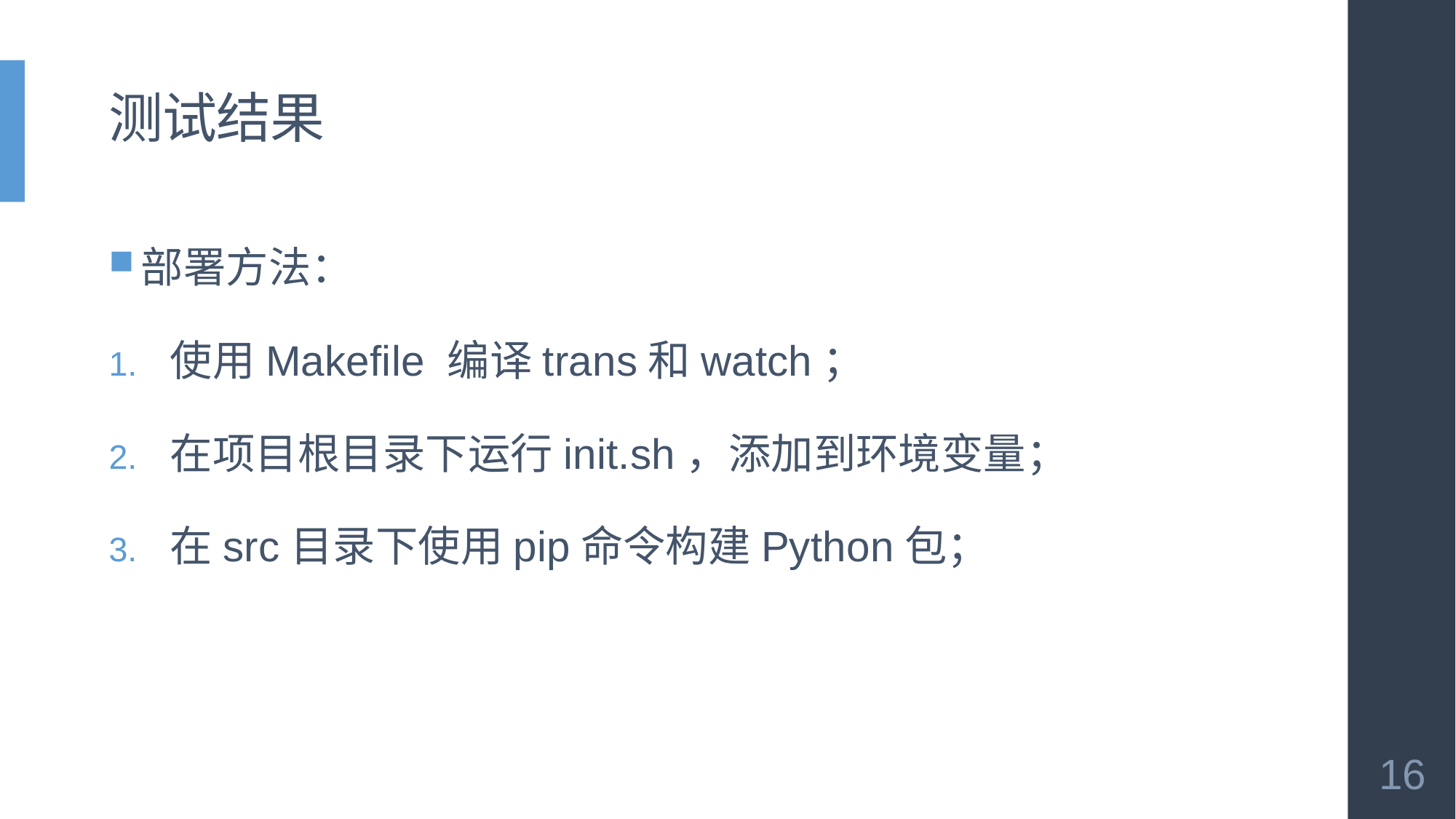

# 测试结果
部署方法：
使用Makefile 编译trans和watch；
在项目根目录下运行init.sh，添加到环境变量；
在src目录下使用pip命令构建Python包；

16